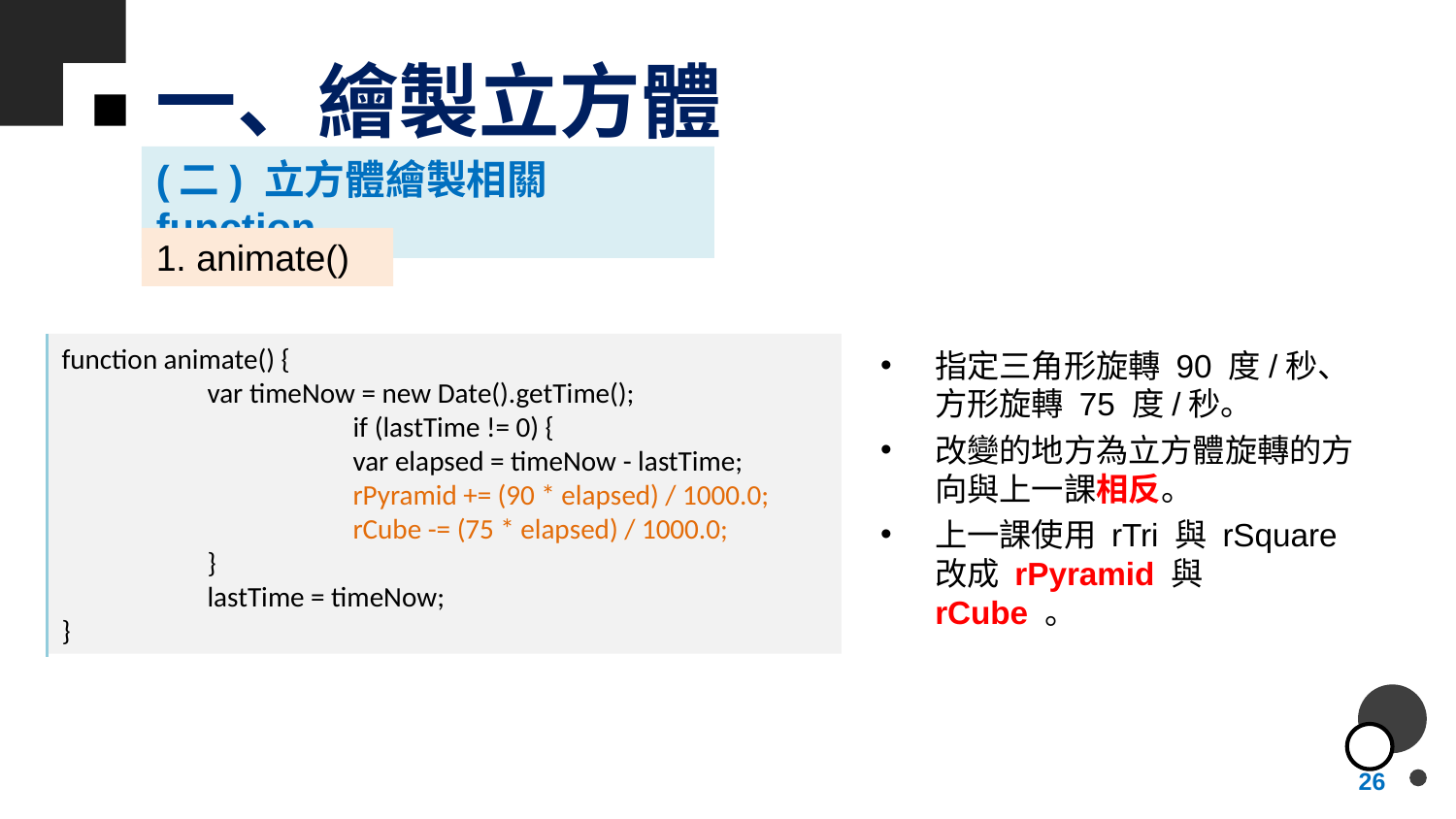

# 一、繪製立方體
(二) 立方體繪製相關function
1. animate()
function animate() {
	var timeNow = new Date().getTime();
		if (lastTime != 0) {
		var elapsed = timeNow - lastTime;
		rPyramid += (90 * elapsed) / 1000.0;
		rCube -= (75 * elapsed) / 1000.0;
	}
	lastTime = timeNow;
}
指定三角形旋轉 90 度/秒、方形旋轉 75 度/秒。
改變的地方為立方體旋轉的方向與上一課相反。
上一課使用 rTri 與 rSquare 改成 rPyramid 與 rCube 。

26